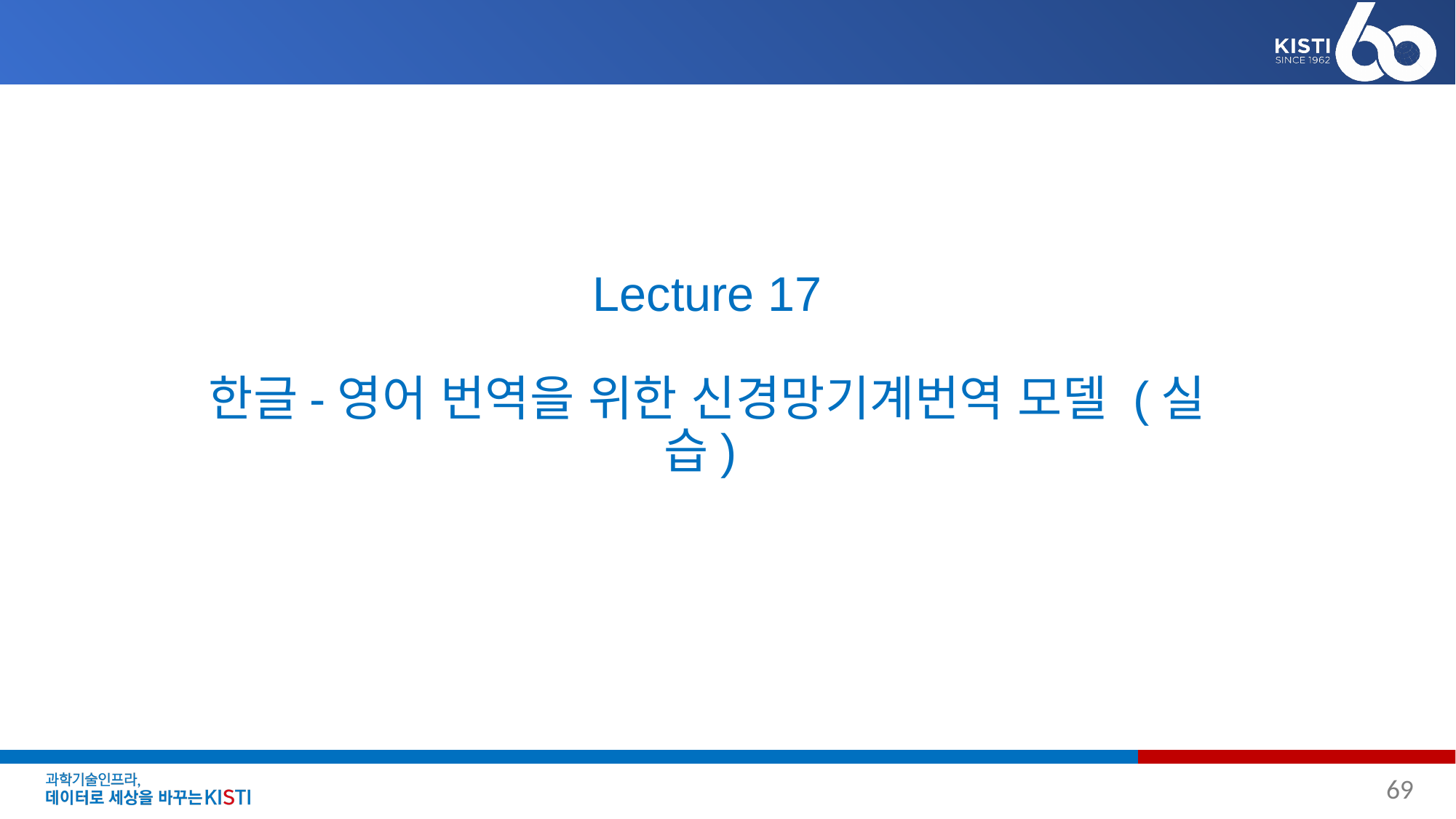

# Lecture 17 한글-영어 번역을 위한 신경망기계번역 모델 (실습)
69